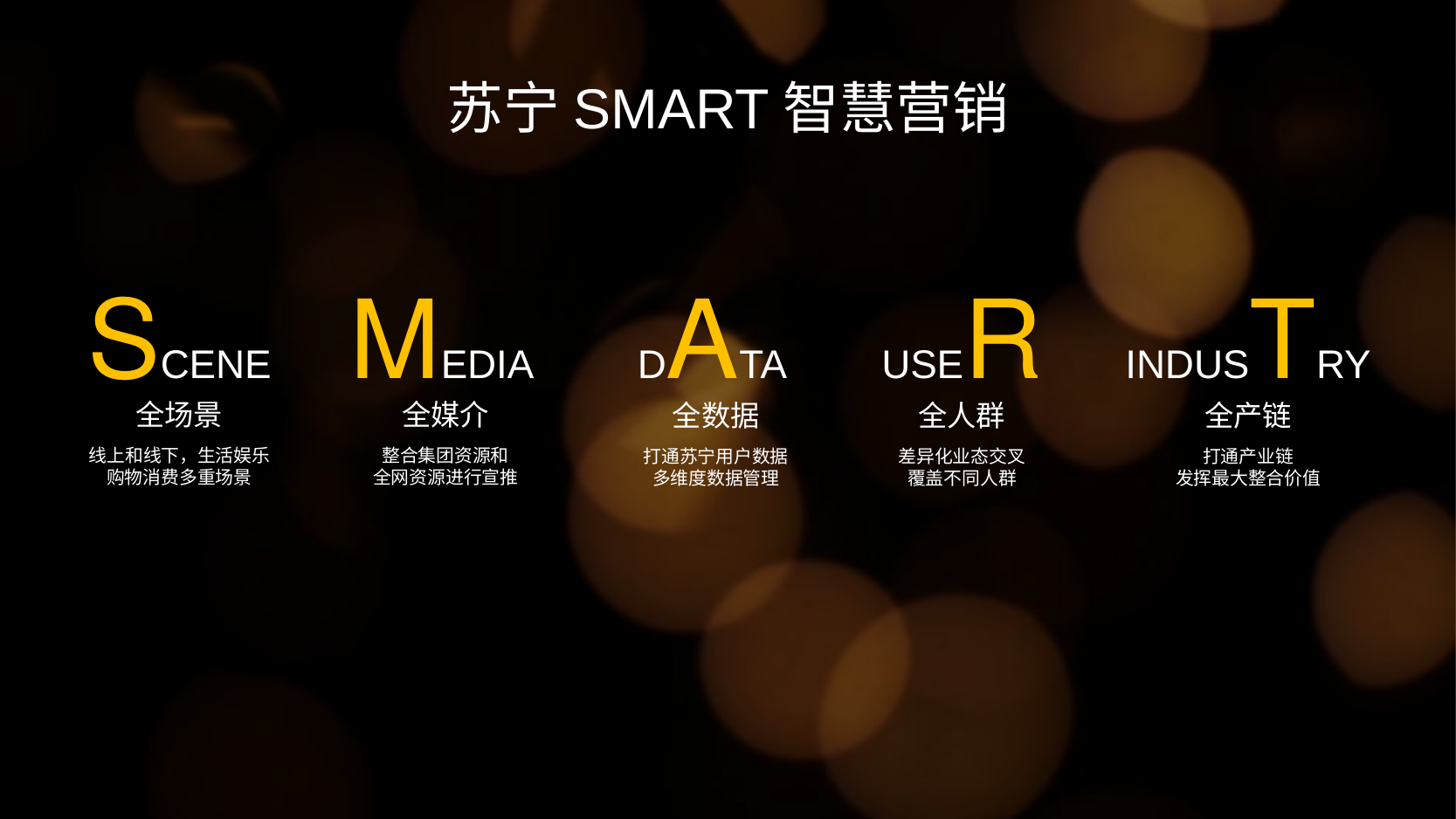

# 苏宁SMART智慧营销
SCENE
USER
INDUSTRY
MEDIA
DATA
全场景

线上和线下，生活娱乐购物消费多重场景
全媒介

整合集团资源和
全网资源进行宣推
全数据

打通苏宁用户数据
多维度数据管理
全人群

差异化业态交叉
覆盖不同人群
全产链

打通产业链
发挥最大整合价值